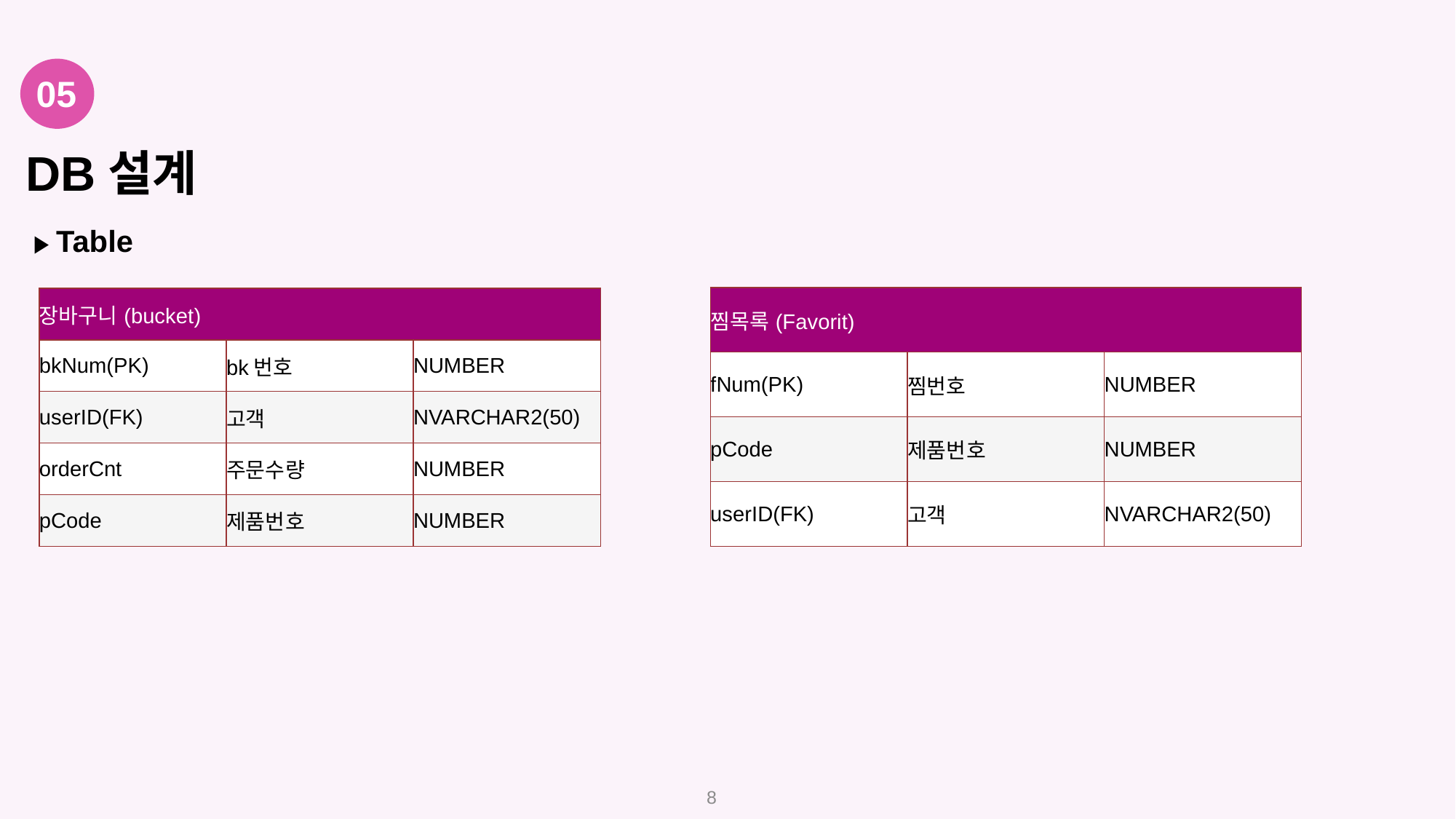

# DB설계

05
▶ Table
| 찜목록(Favorit) |  |  |
| --- | --- | --- |
| fNum(PK) | 찜번호 | NUMBER |
| pCode | 제품번호 | NUMBER |
| userID(FK) | 고객 | NVARCHAR2(50) |
| 장바구니(bucket) |  |  |
| --- | --- | --- |
| bkNum(PK) | bk번호 | NUMBER |
| userID(FK) | 고객 | NVARCHAR2(50) |
| orderCnt | 주문수량 | NUMBER |
| pCode | 제품번호 | NUMBER |
8